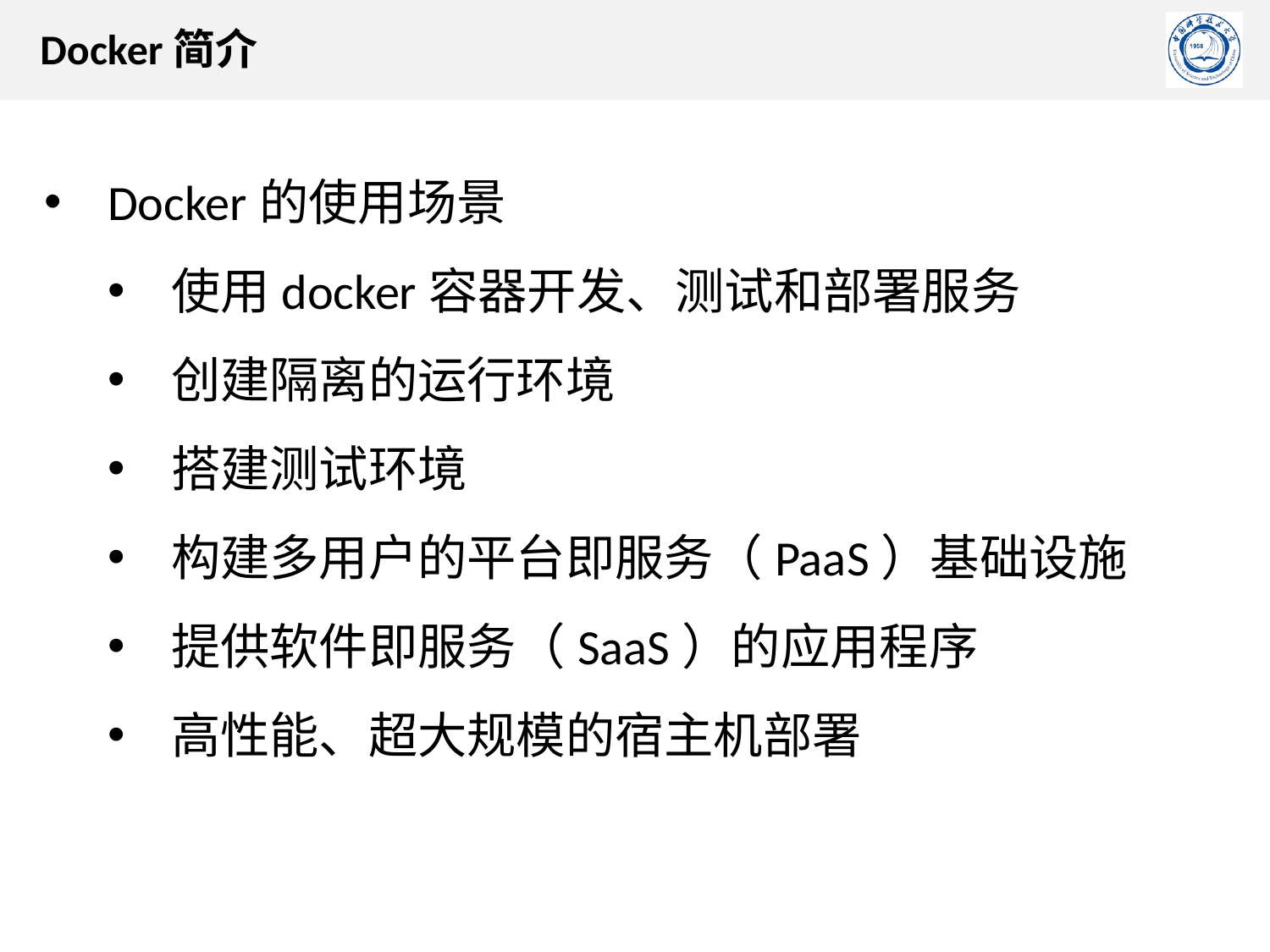

Docker简介
Docker的使用场景
使用docker容器开发、测试和部署服务
创建隔离的运行环境
搭建测试环境
构建多用户的平台即服务（PaaS）基础设施
提供软件即服务（SaaS）的应用程序
高性能、超大规模的宿主机部署